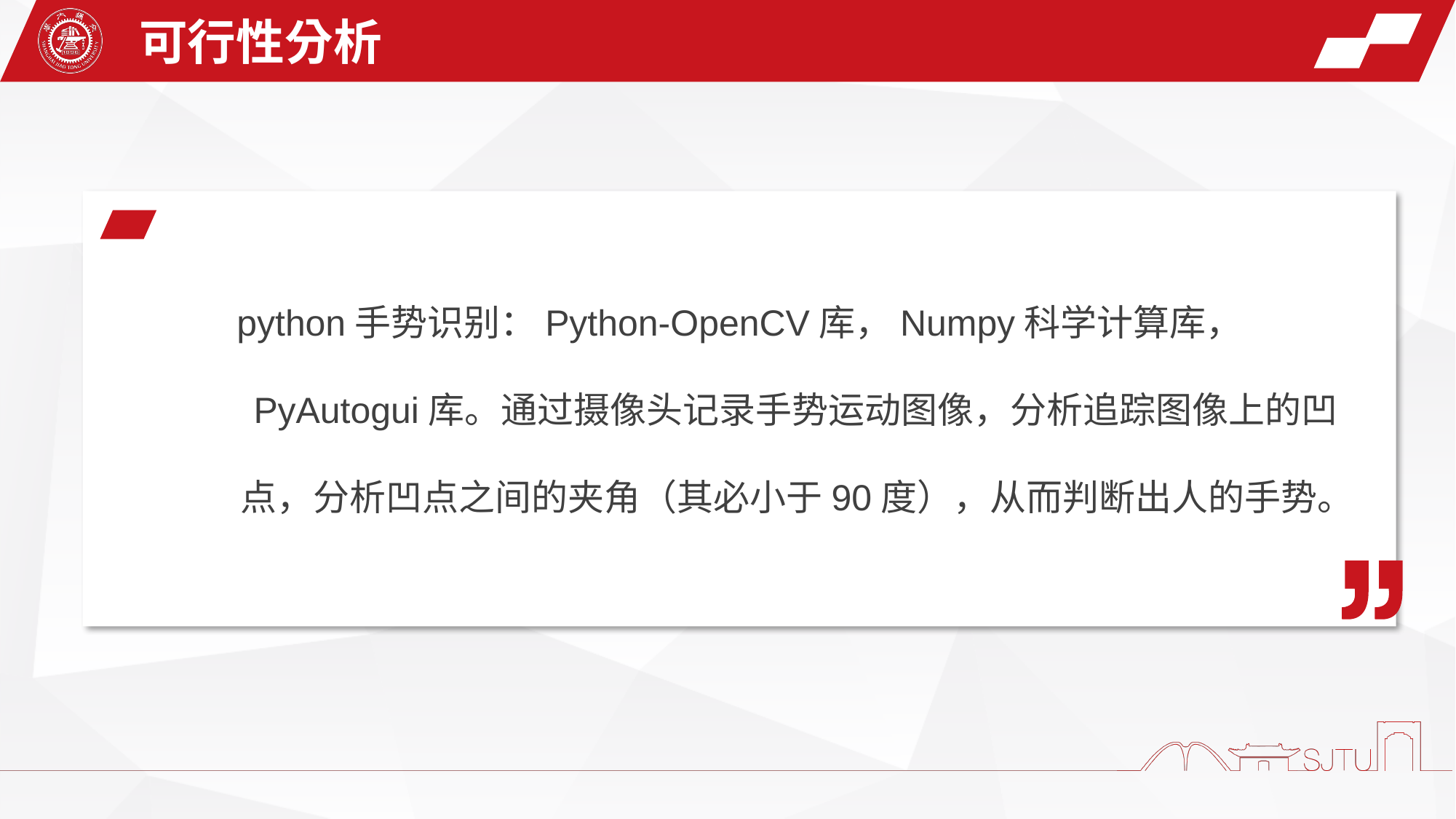

可行性分析
python手势识别：Python-OpenCV库，Numpy科学计算库，

           PyAutogui库。通过摄像头记录手势运动图像，分析追踪图像上的凹

             点，分析凹点之间的夹角（其必小于90度），从而判断出人的手势。